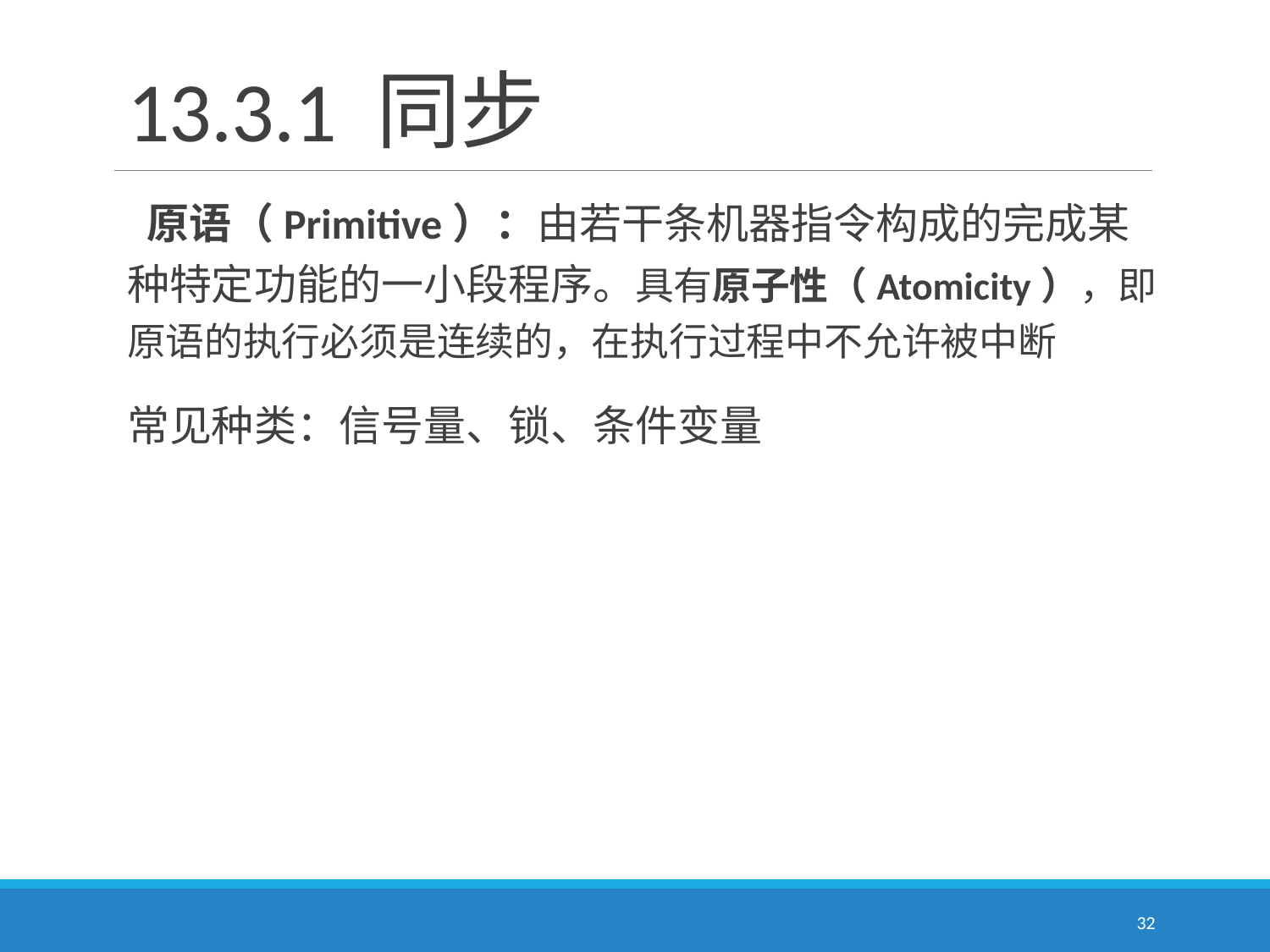

# 13.3.1 同步
 原语（Primitive）：由若干条机器指令构成的完成某种特定功能的一小段程序。具有原子性（Atomicity），即原语的执行必须是连续的，在执行过程中不允许被中断
常见种类：信号量、锁、条件变量
32